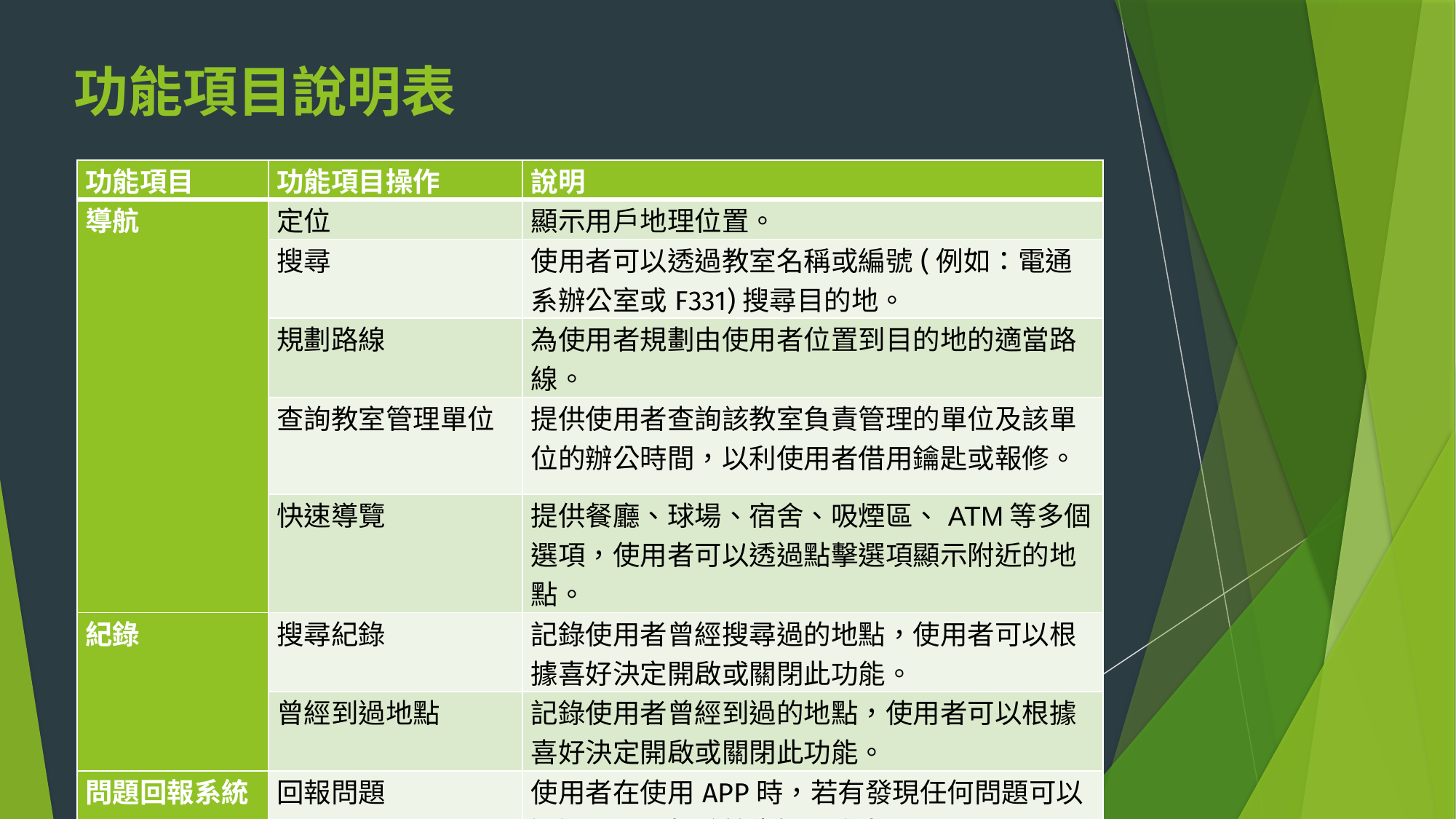

# 功能項目說明表
| 功能項目 | 功能項目操作 | 說明 |
| --- | --- | --- |
| 導航 | 定位 | 顯示用戶地理位置。 |
|  | 搜尋 | 使用者可以透過教室名稱或編號(例如：電通系辦公室或F331)搜尋目的地。 |
|  | 規劃路線 | 為使用者規劃由使用者位置到目的地的適當路線。 |
|  | 查詢教室管理單位 | 提供使用者查詢該教室負責管理的單位及該單位的辦公時間，以利使用者借用鑰匙或報修。 |
|  | 快速導覽 | 提供餐廳、球場、宿舍、吸煙區、ATM等多個選項，使用者可以透過點擊選項顯示附近的地點。 |
| 紀錄 | 搜尋紀錄 | 記錄使用者曾經搜尋過的地點，使用者可以根據喜好決定開啟或關閉此功能。 |
|  | 曾經到過地點 | 記錄使用者曾經到過的地點，使用者可以根據喜好決定開啟或關閉此功能。 |
| 問題回報系統 | 回報問題 | 使用者在使用APP時，若有發現任何問題可以透過問題回報系統告知開發人員。 |